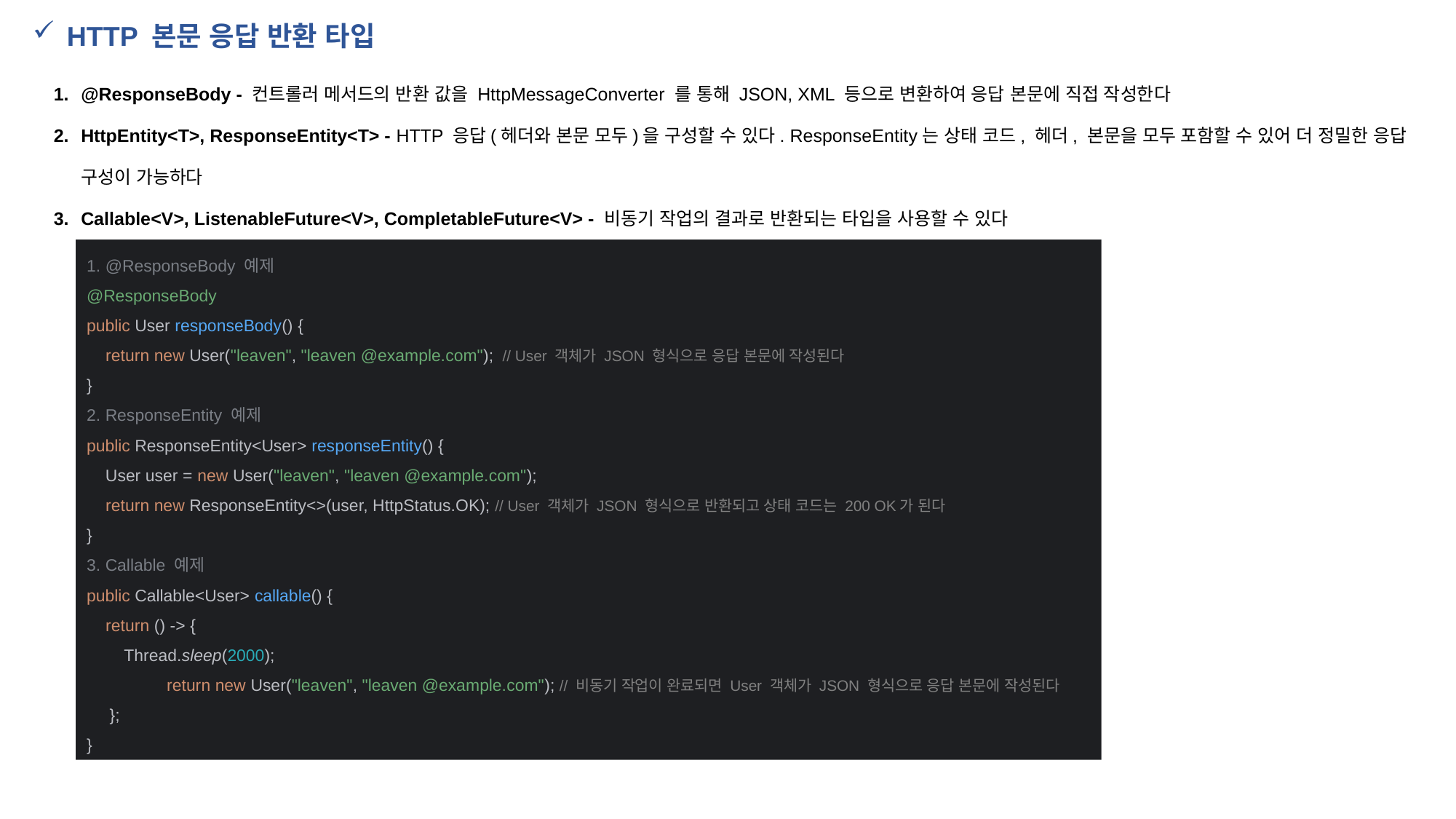

HTTP 본문 응답 반환 타입
@ResponseBody - 컨트롤러 메서드의 반환 값을 HttpMessageConverter 를 통해 JSON, XML 등으로 변환하여 응답 본문에 직접 작성한다
HttpEntity<T>, ResponseEntity<T> - HTTP 응답(헤더와 본문 모두)을 구성할 수 있다. ResponseEntity는 상태 코드, 헤더, 본문을 모두 포함할 수 있어 더 정밀한 응답 구성이 가능하다
Callable<V>, ListenableFuture<V>, CompletableFuture<V> - 비동기 작업의 결과로 반환되는 타입을 사용할 수 있다
1. @ResponseBody 예제
@ResponseBody
public User responseBody() {
    return new User("leaven", "leaven @example.com");  // User 객체가 JSON 형식으로 응답 본문에 작성된다
}
2. ResponseEntity 예제
public ResponseEntity<User> responseEntity() {
    User user = new User("leaven", "leaven @example.com");
    return new ResponseEntity<>(user, HttpStatus.OK); // User 객체가 JSON 형식으로 반환되고 상태 코드는 200 OK가 된다
}
3. Callable 예제
public Callable<User> callable() {
    return () -> {
        Thread.sleep(2000);
        return new User("leaven", "leaven @example.com"); // 비동기 작업이 완료되면 User 객체가 JSON 형식으로 응답 본문에 작성된다
    };
}